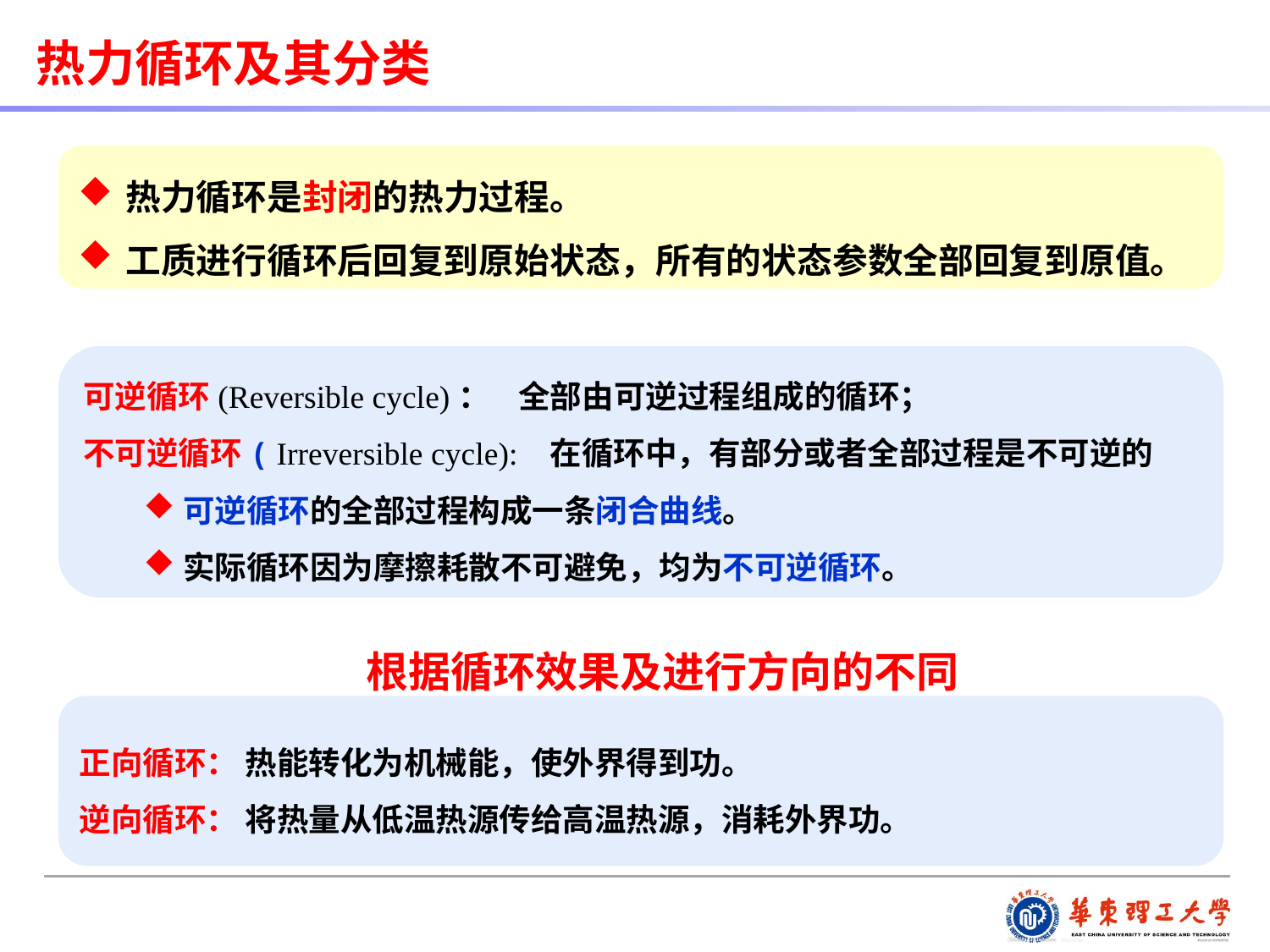

热力循环及其分类
热力循环是封闭的热力过程。
工质进行循环后回复到原始状态，所有的状态参数全部回复到原值。
可逆循环(Reversible cycle)：    全部由可逆过程组成的循环；
不可逆循环( Irreversible cycle):   在循环中，有部分或者全部过程是不可逆的
可逆循环的全部过程构成一条闭合曲线。
实际循环因为摩擦耗散不可避免，均为不可逆循环。
根据循环效果及进行方向的不同
正向循环： 热能转化为机械能，使外界得到功。
逆向循环： 将热量从低温热源传给高温热源，消耗外界功。